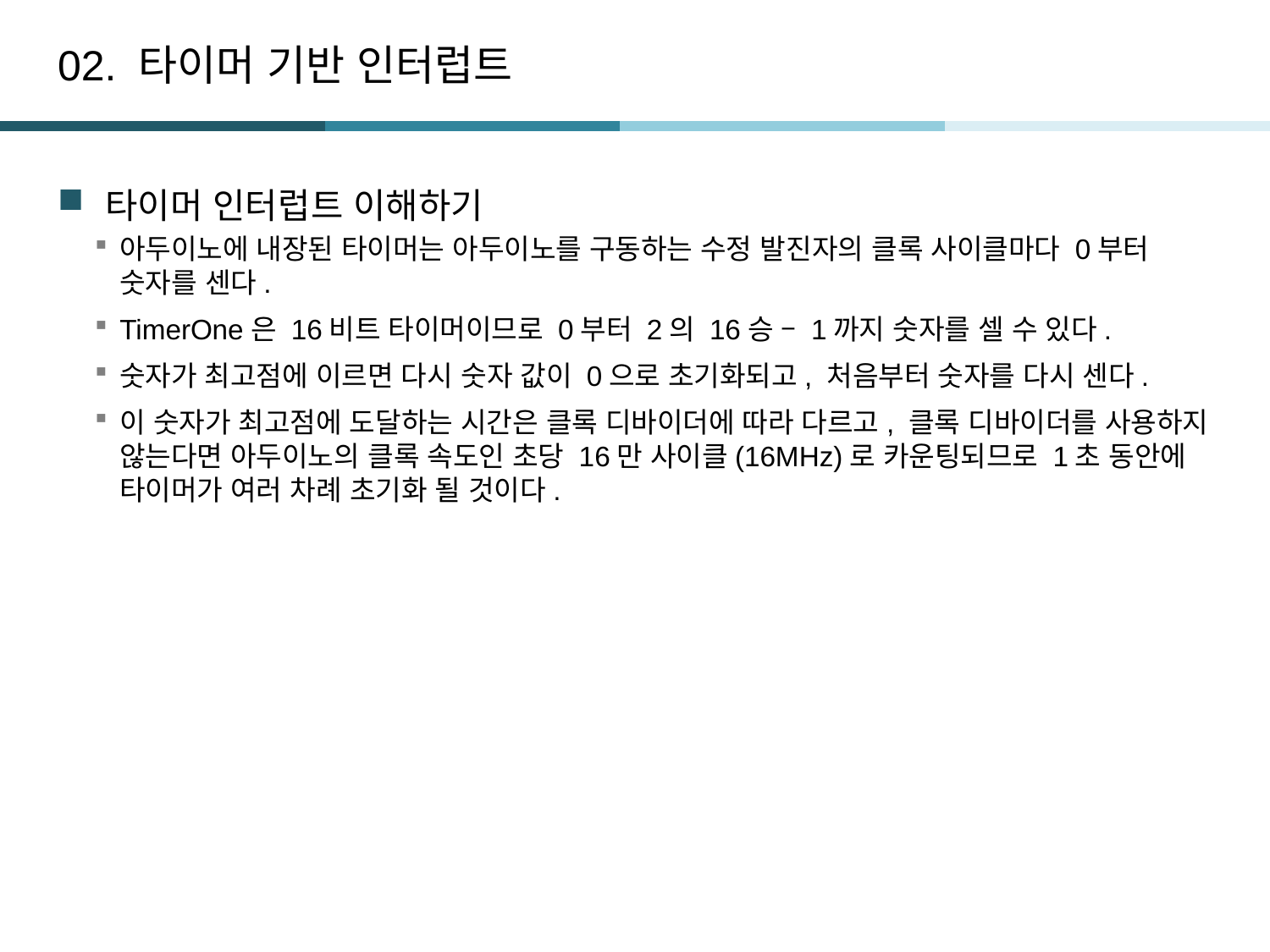

# 02. 타이머 기반 인터럽트
타이머 인터럽트 이해하기
아두이노에 내장된 타이머는 아두이노를 구동하는 수정 발진자의 클록 사이클마다 0부터 숫자를 센다.
TimerOne은 16비트 타이머이므로 0부터 2의 16승 – 1까지 숫자를 셀 수 있다.
숫자가 최고점에 이르면 다시 숫자 값이 0으로 초기화되고, 처음부터 숫자를 다시 센다.
이 숫자가 최고점에 도달하는 시간은 클록 디바이더에 따라 다르고, 클록 디바이더를 사용하지 않는다면 아두이노의 클록 속도인 초당 16만 사이클(16MHz)로 카운팅되므로 1초 동안에 타이머가 여러 차례 초기화 될 것이다.